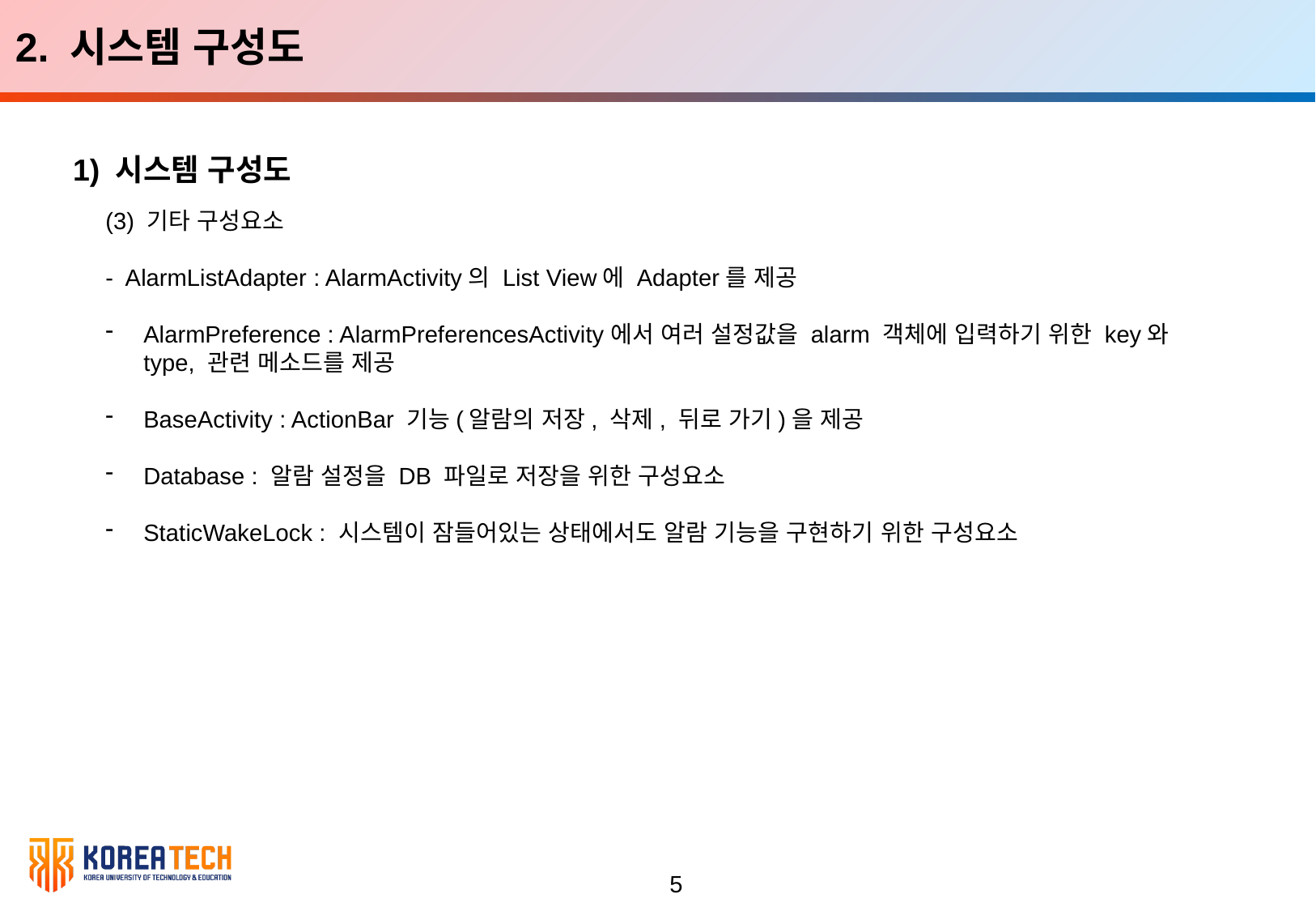

2. 시스템 구성도

1) 시스템 구성도
(3) 기타 구성요소

-  AlarmListAdapter : AlarmActivity의 List View에 Adapter를 제공

AlarmPreference : AlarmPreferencesActivity에서 여러 설정값을 alarm 객체에 입력하기 위한 key와 type, 관련 메소드를 제공

BaseActivity : ActionBar 기능(알람의 저장, 삭제, 뒤로 가기)을 제공

Database : 알람 설정을 DB 파일로 저장을 위한 구성요소

StaticWakeLock : 시스템이 잠들어있는 상태에서도 알람 기능을 구현하기 위한 구성요소
5